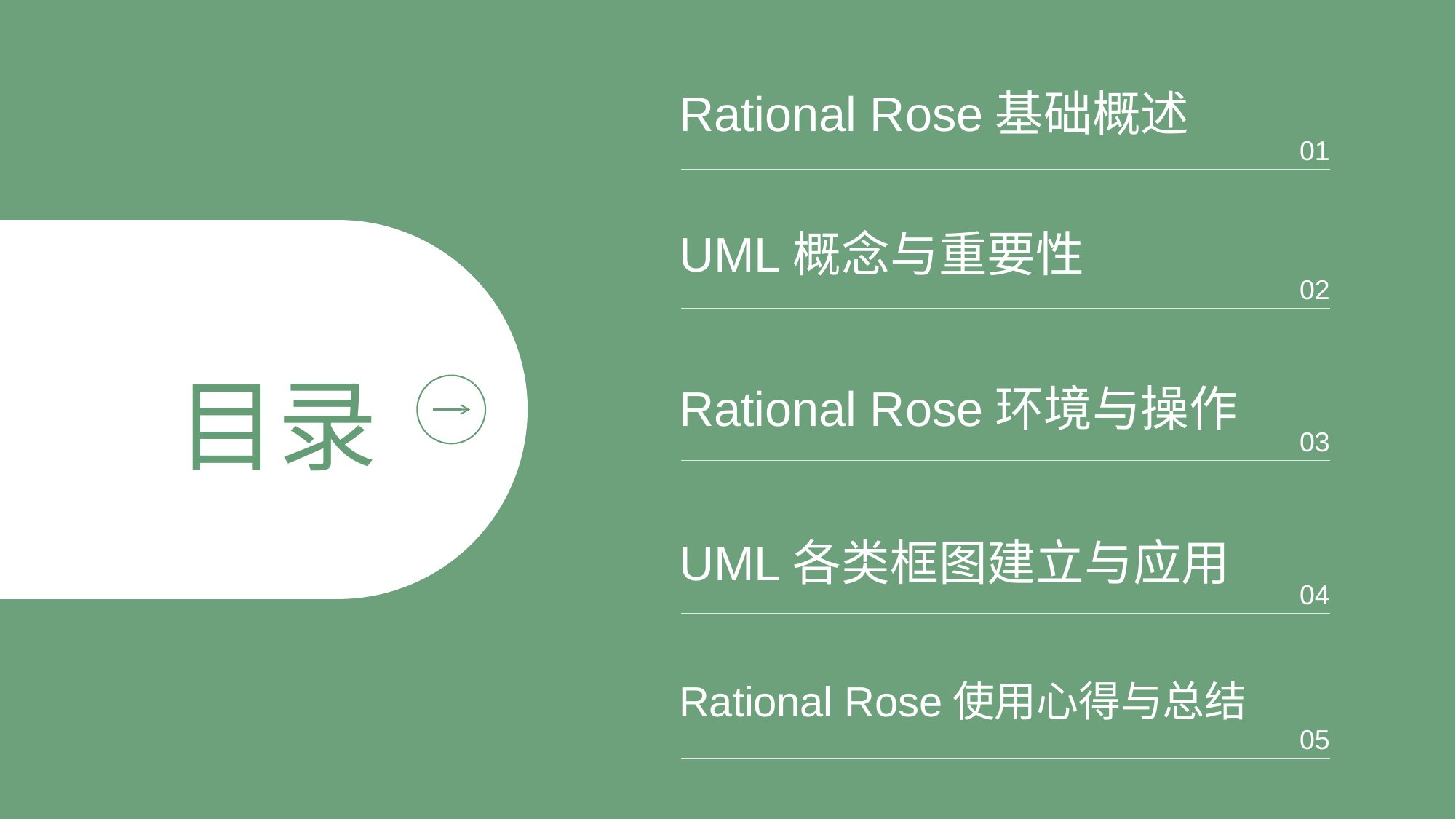

Rational Rose基础概述
01

UML概念与重要性
02
目录
Rational Rose环境与操作

03
UML各类框图建立与应用
04
Rational Rose使用心得与总结
05